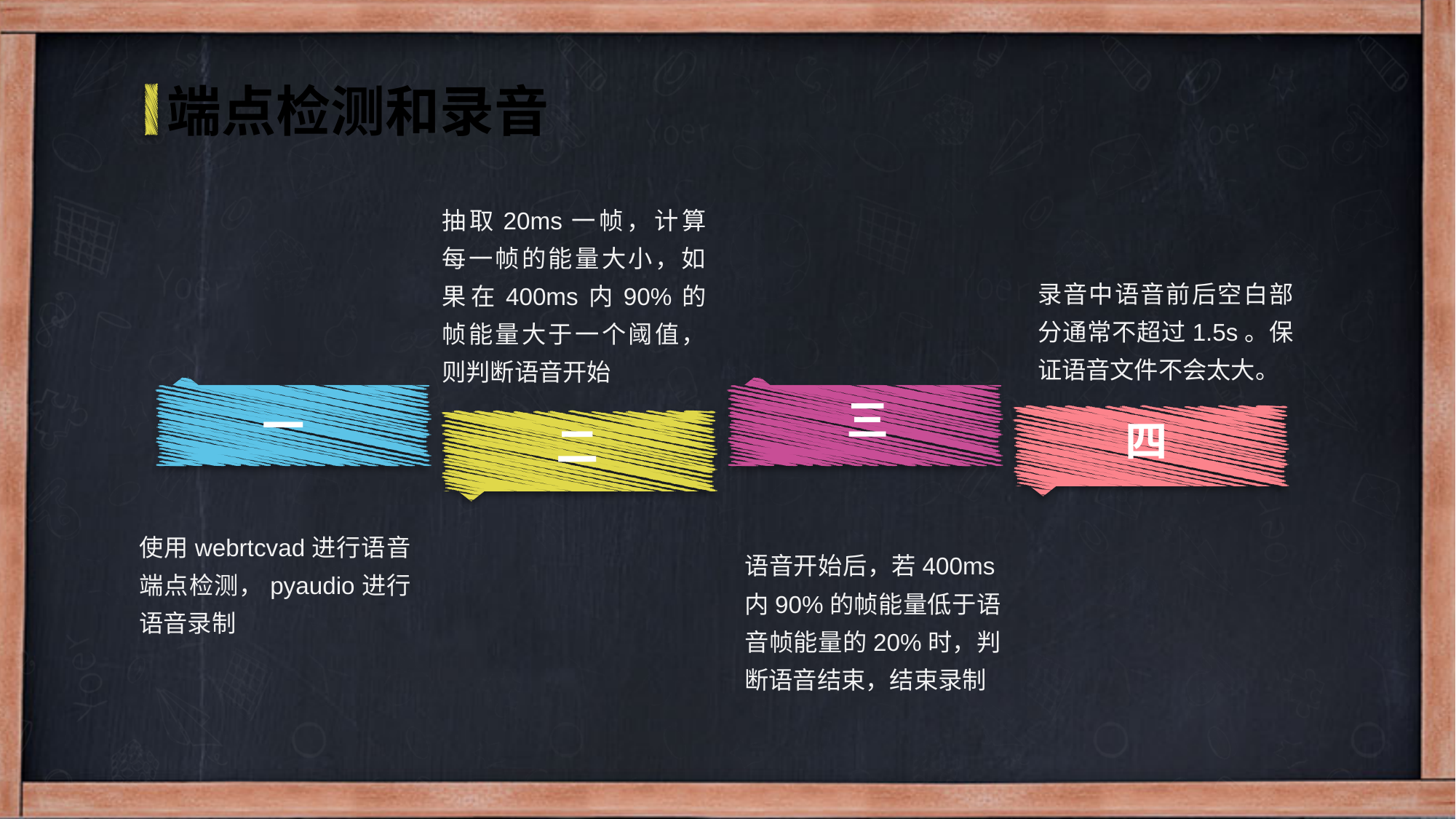

端点检测和录音

抽取20ms一帧，计算每一帧的能量大小，如果在400ms内90%的帧能量大于一个阈值，则判断语音开始
录音中语音前后空白部分通常不超过1.5s。保证语音文件不会太大。

三
一

四

二
使用webrtcvad进行语音端点检测，pyaudio进行语音录制
语音开始后，若400ms内90%的帧能量低于语音帧能量的20%时，判断语音结束，结束录制